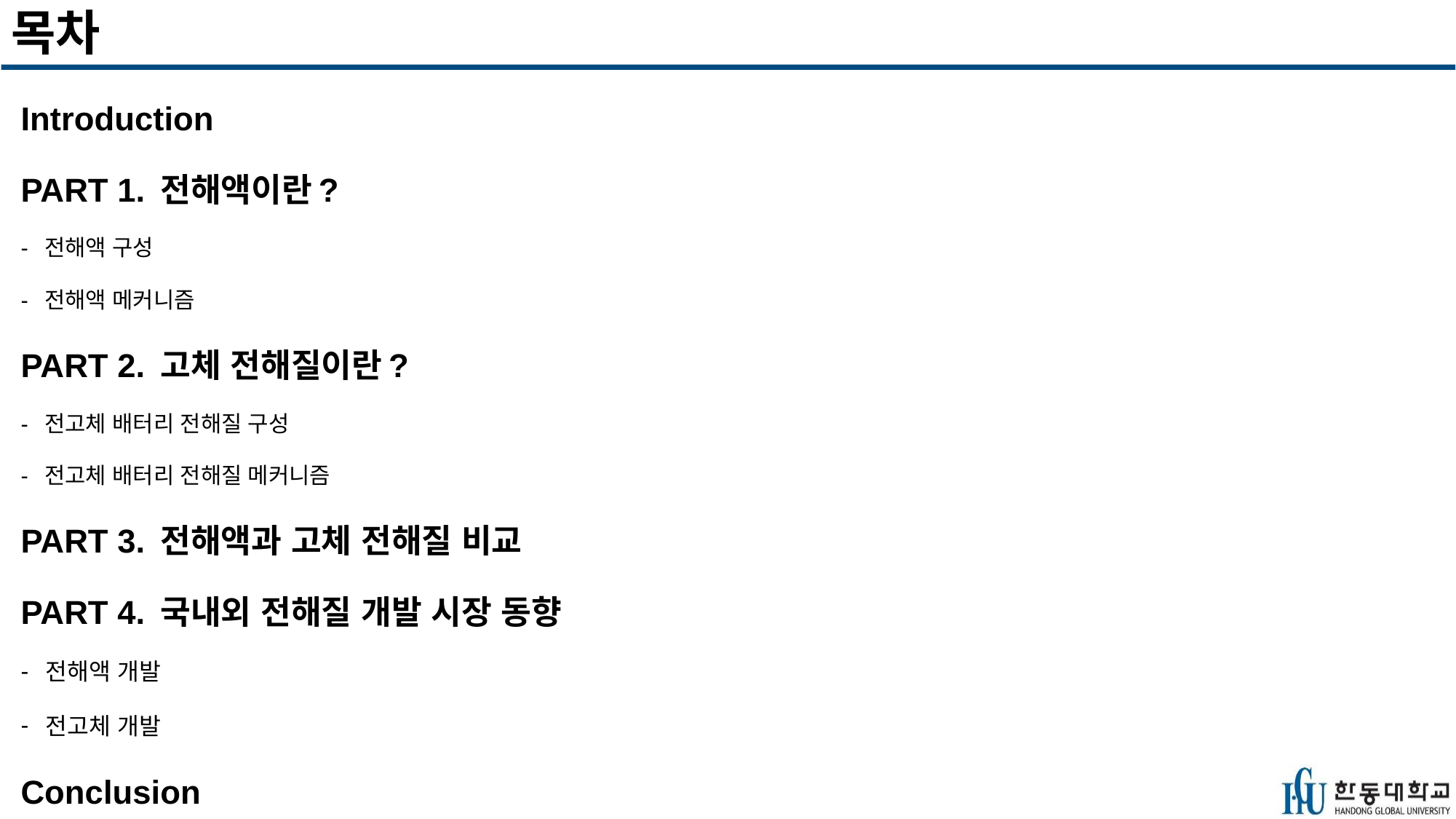

# 목차
Introduction
PART 1. 전해액이란?
-  전해액 구성
-  전해액 메커니즘
PART 2. 고체 전해질이란?
-  전고체 배터리 전해질 구성
-  전고체 배터리 전해질 메커니즘
PART 3. 전해액과 고체 전해질 비교
PART 4. 국내외 전해질 개발 시장 동향
전해액 개발
전고체 개발
Conclusion